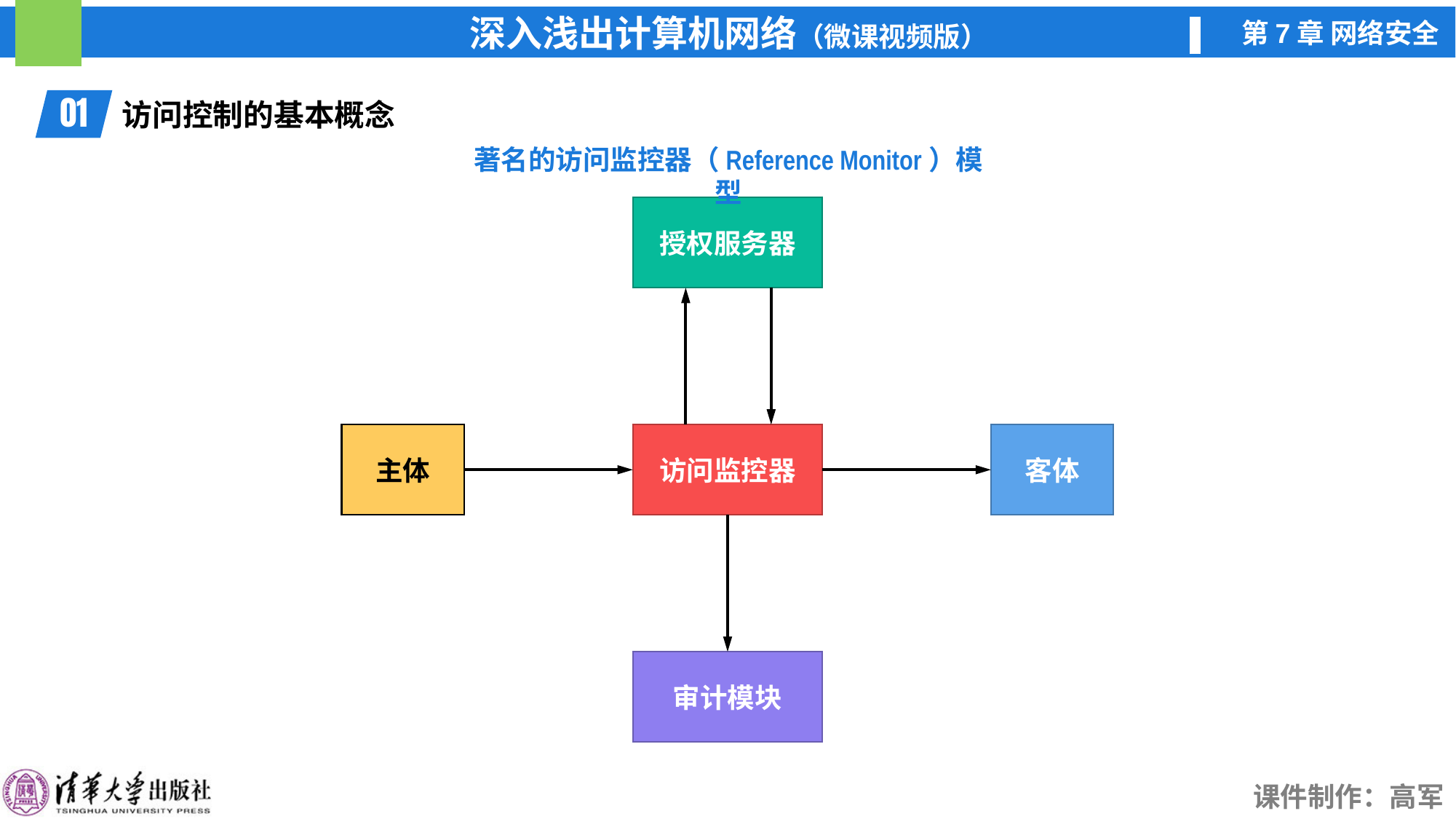

01
访问控制的基本概念
著名的访问监控器（Reference Monitor）模型
授权服务器
客体
主体
访问监控器
审计模块